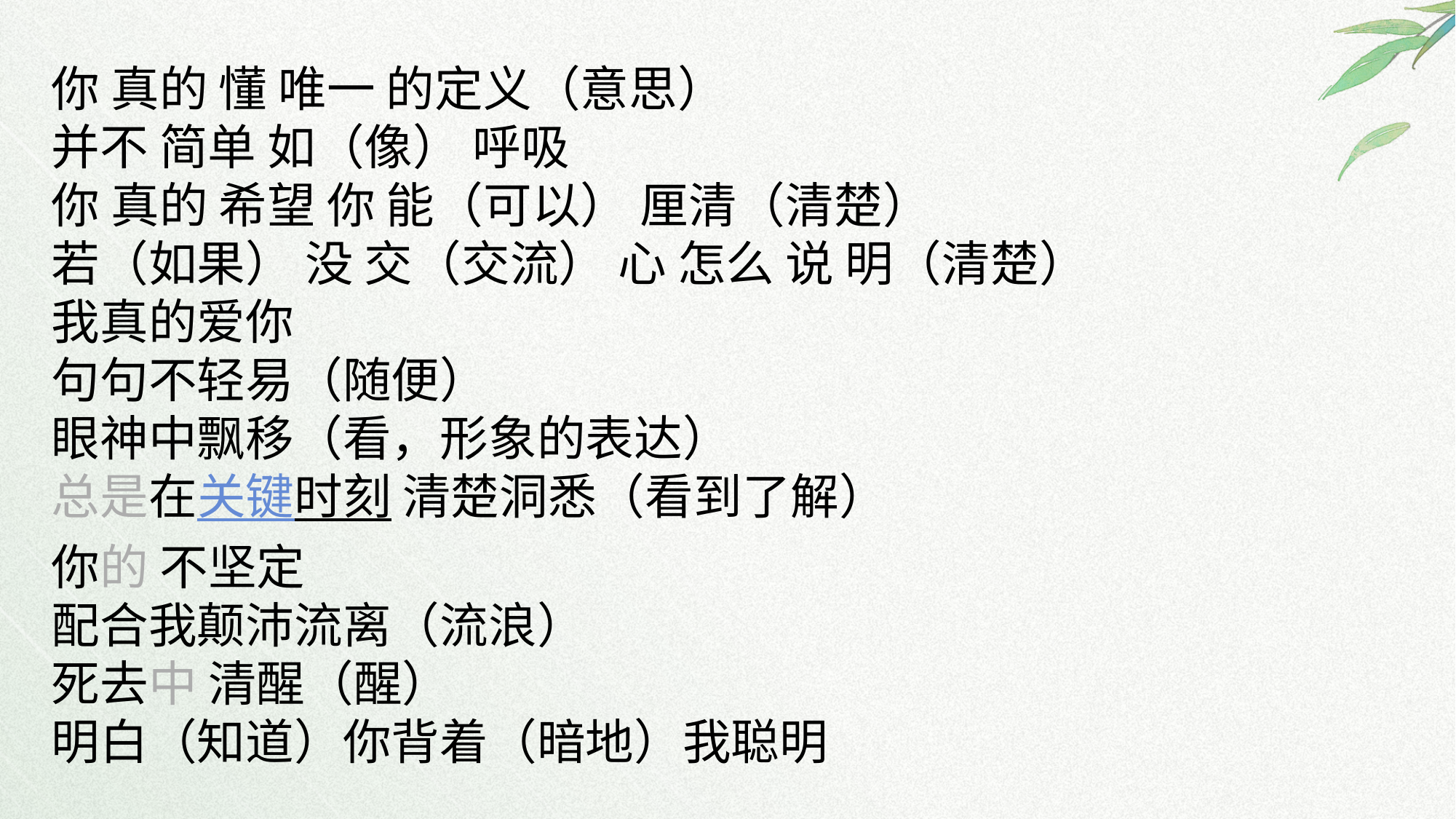

你 真的 懂 唯一 的定义（意思）
并不 简单 如（像） 呼吸
你 真的 希望 你 能（可以） 厘清（清楚）
若（如果） 没 交（交流） 心 怎么 说 明（清楚）
我真的爱你
句句不轻易（随便）
眼神中飘移（看，形象的表达）
总是在关键时刻 清楚洞悉（看到了解）
你的 不坚定
配合我颠沛流离（流浪）
死去中 清醒（醒）
明白（知道）你背着（暗地）我聪明